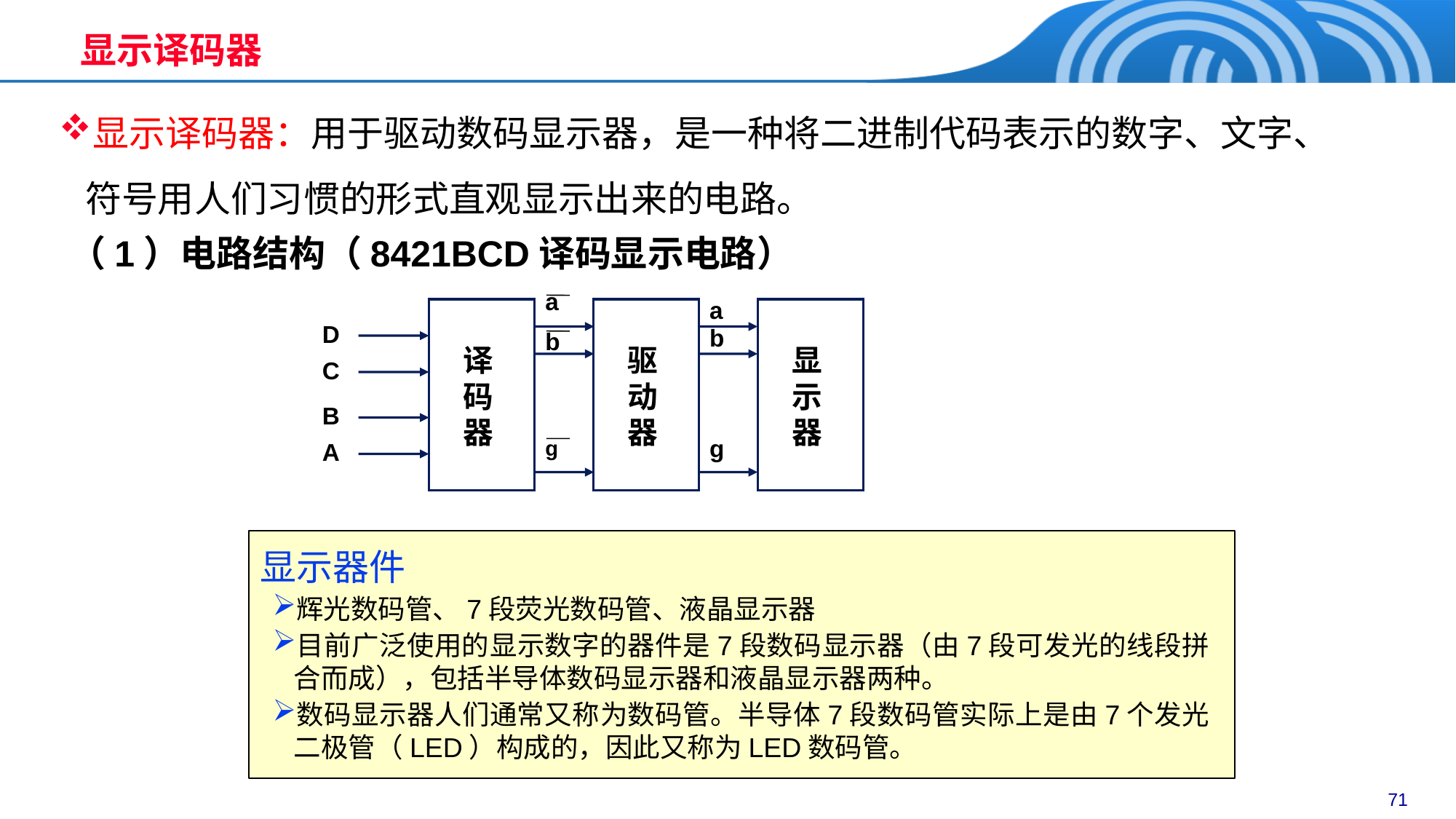

# 显示译码器
显示译码器：用于驱动数码显示器，是一种将二进制代码表示的数字、文字、符号用人们习惯的形式直观显示出来的电路。
（1）电路结构（8421BCD译码显示电路）
a

译码器

驱动器

显示器
D

C

B

A

a
b
g
b

g

显示器件
辉光数码管、7段荧光数码管、液晶显示器
目前广泛使用的显示数字的器件是7段数码显示器（由7段可发光的线段拼合而成），包括半导体数码显示器和液晶显示器两种。
数码显示器人们通常又称为数码管。半导体7段数码管实际上是由7个发光二极管（LED）构成的，因此又称为LED数码管。